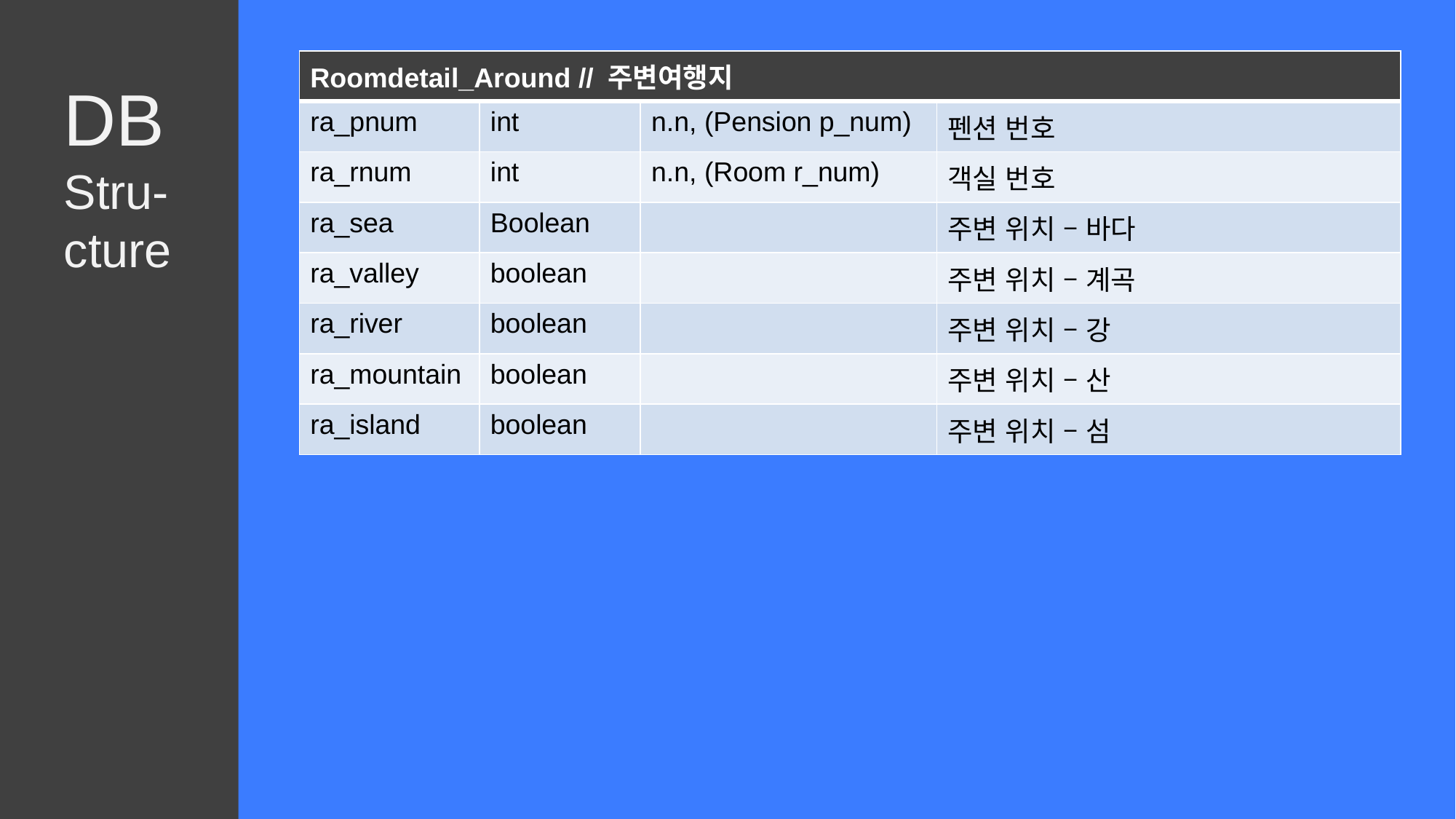

| Roomdetail\_Around // 주변여행지 |  |  |  |
| --- | --- | --- | --- |
| ra\_pnum | int | n.n, (Pension p\_num) | 펜션 번호 |
| ra\_rnum | int | n.n, (Room r\_num) | 객실 번호 |
| ra\_sea | Boolean |  | 주변 위치 – 바다 |
| ra\_valley | boolean |  | 주변 위치 – 계곡 |
| ra\_river | boolean |  | 주변 위치 – 강 |
| ra\_mountain | boolean |  | 주변 위치 – 산 |
| ra\_island | boolean |  | 주변 위치 – 섬 |
DB
Stru-
cture